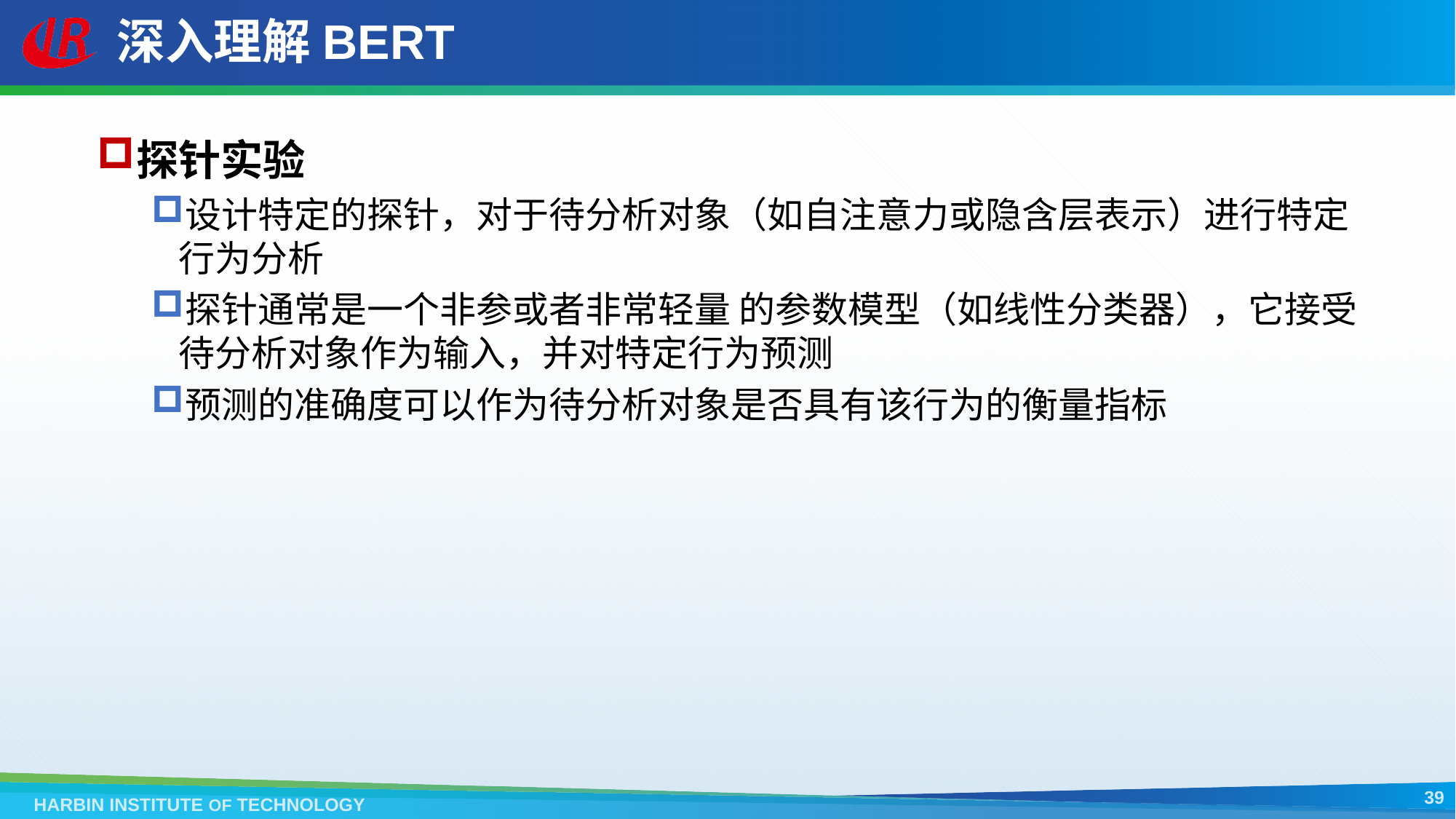

# 深入理解BERT
探针实验
设计特定的探针，对于待分析对象（如自注意力或隐含层表示）进行特定行为分析
探针通常是一个非参或者非常轻量 的参数模型（如线性分类器），它接受待分析对象作为输入，并对特定行为预测
预测的准确度可以作为待分析对象是否具有该行为的衡量指标
39
HARBIN INSTITUTE OF TECHNOLOGY